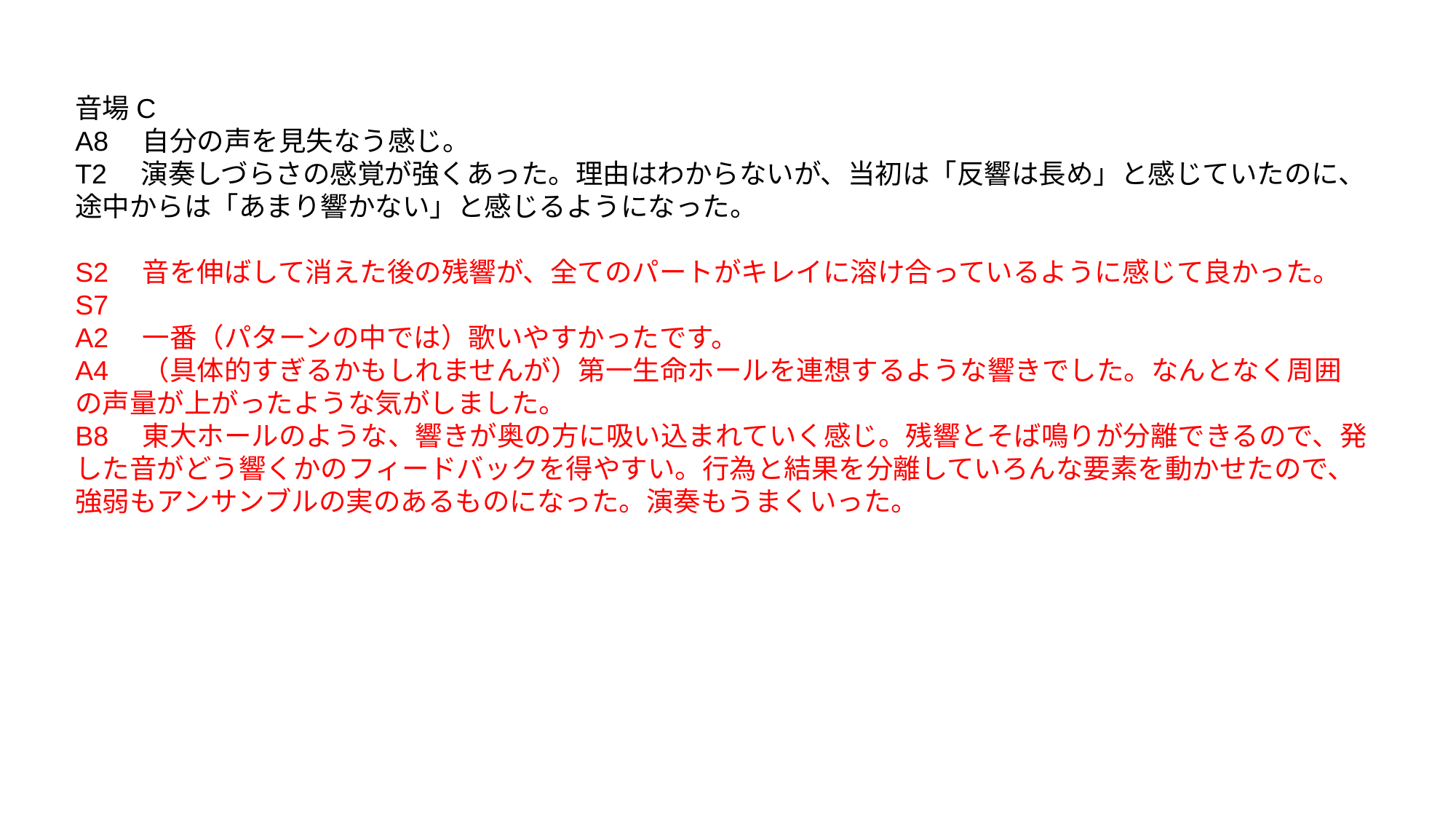

音場C
A8　自分の声を見失なう感じ。
T2　演奏しづらさの感覚が強くあった。理由はわからないが、当初は「反響は長め」と感じていたのに、途中からは「あまり響かない」と感じるようになった。

S2　音を伸ばして消えた後の残響が、全てのパートがキレイに溶け合っているように感じて良かった。
S7
A2　一番（パターンの中では）歌いやすかったです。
A4　（具体的すぎるかもしれませんが）第一生命ホールを連想するような響きでした。なんとなく周囲の声量が上がったような気がしました。
B8　東大ホールのような、響きが奥の方に吸い込まれていく感じ。残響とそば鳴りが分離できるので、発した音がどう響くかのフィードバックを得やすい。行為と結果を分離していろんな要素を動かせたので、強弱もアンサンブルの実のあるものになった。演奏もうまくいった。